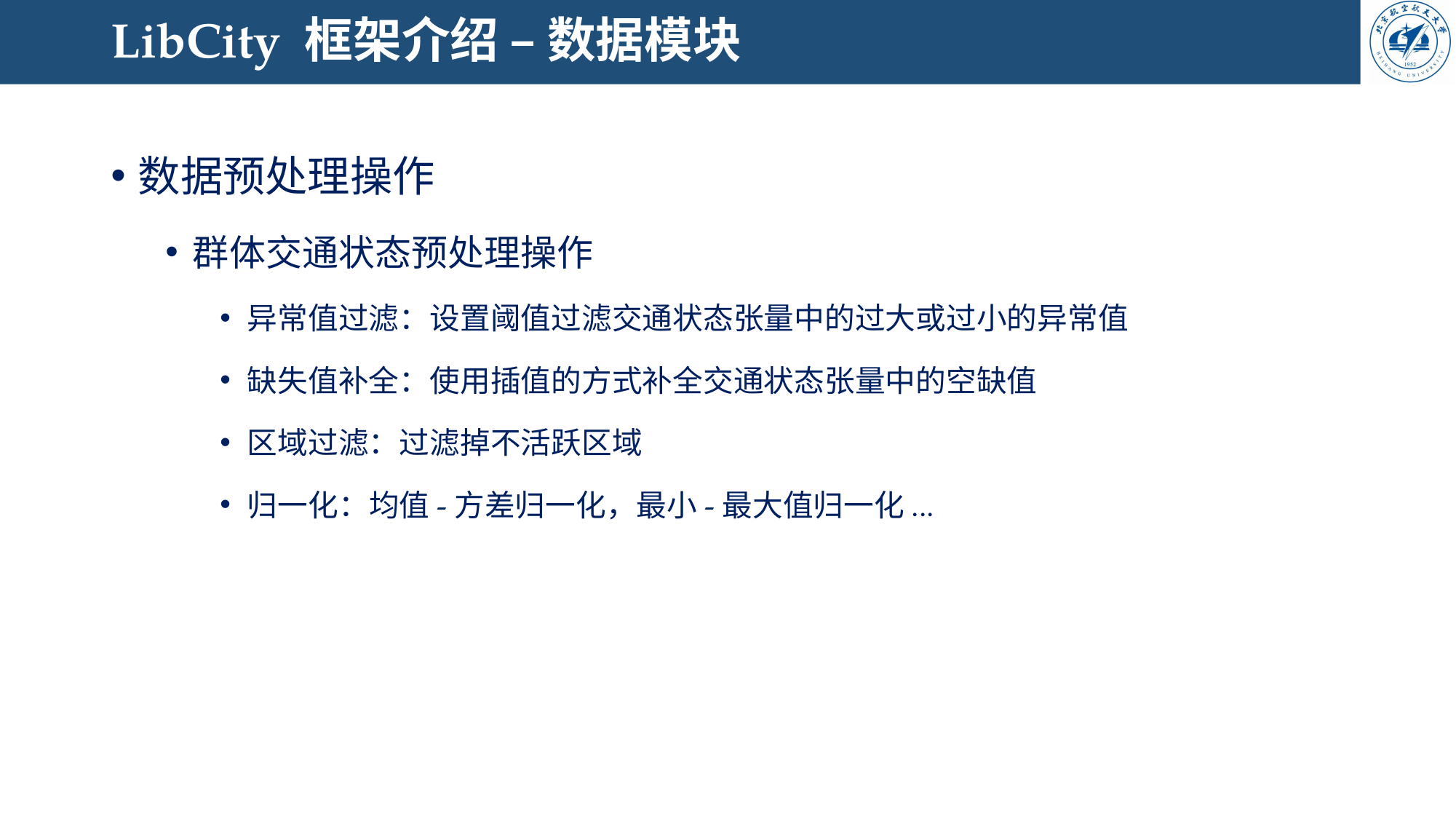

# LibCity 框架介绍 – 数据模块
数据预处理操作
群体交通状态预处理操作
异常值过滤：设置阈值过滤交通状态张量中的过大或过小的异常值
缺失值补全：使用插值的方式补全交通状态张量中的空缺值
区域过滤：过滤掉不活跃区域
归一化：均值-方差归一化，最小-最大值归一化...